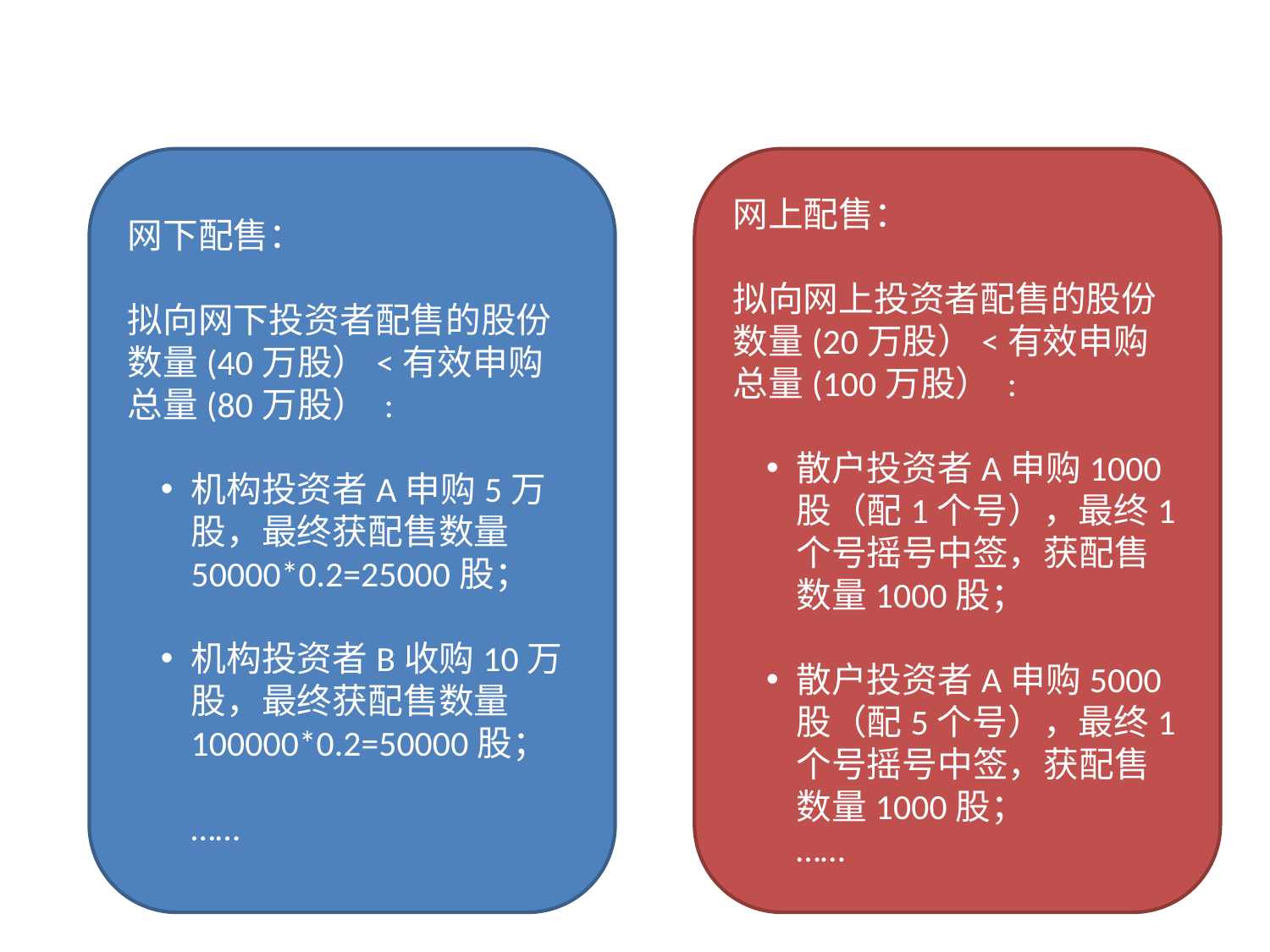

网下配售：

拟向网下投资者配售的股份数量(40万股）<有效申购总量(80万股） :

机构投资者A申购5万股，最终获配售数量50000*0.2=25000股；

机构投资者B收购10万股，最终获配售数量100000*0.2=50000股；

……
网上配售：

拟向网上投资者配售的股份数量(20万股）<有效申购总量(100万股） :

散户投资者A申购1000股（配1个号），最终1个号摇号中签，获配售数量1000股；

散户投资者A申购5000股（配5个号），最终1个号摇号中签，获配售数量1000股；
……